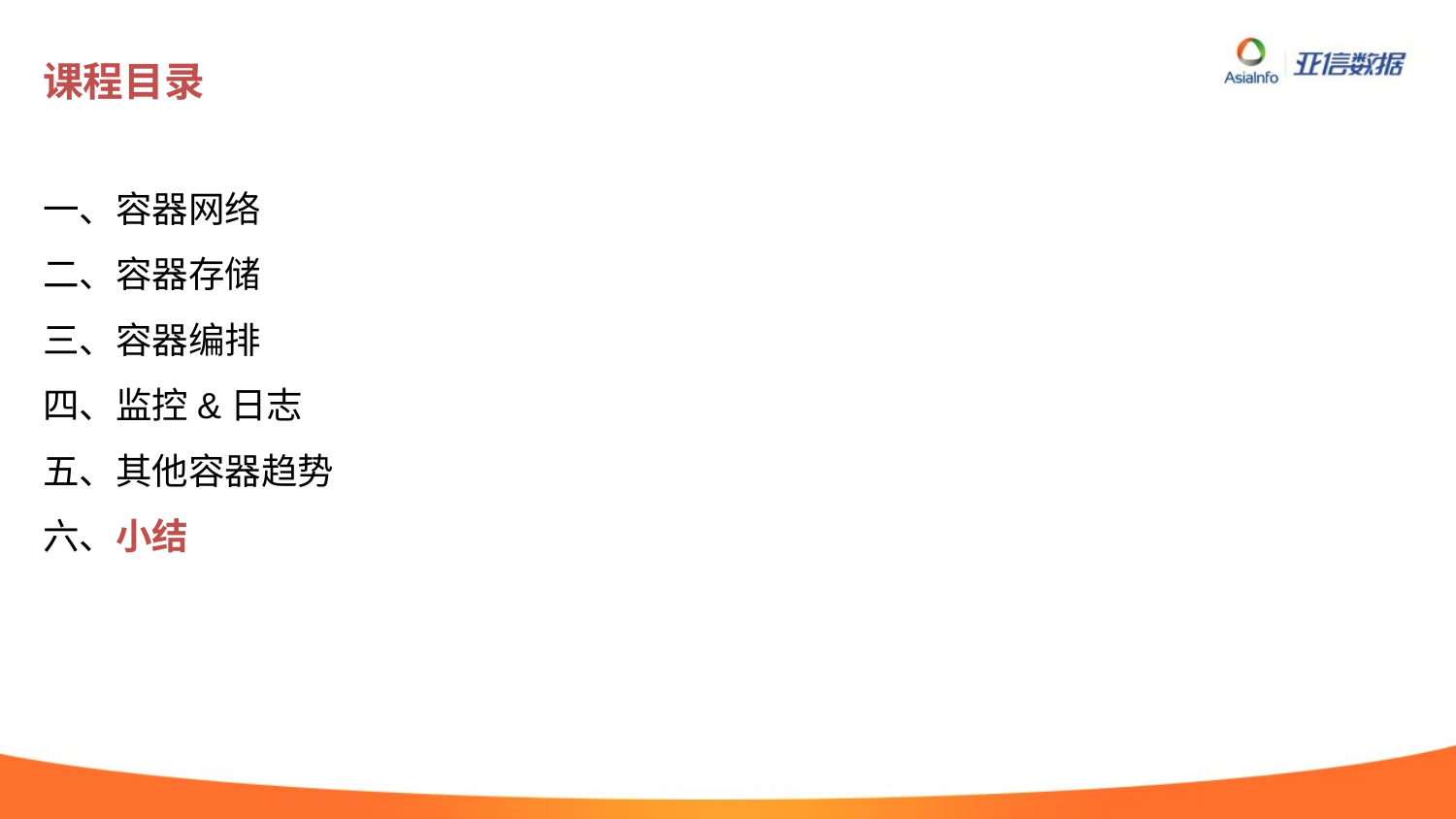

# 课程目录
一、容器网络
二、容器存储
三、容器编排
四、监控&日志
五、其他容器趋势
六、小结